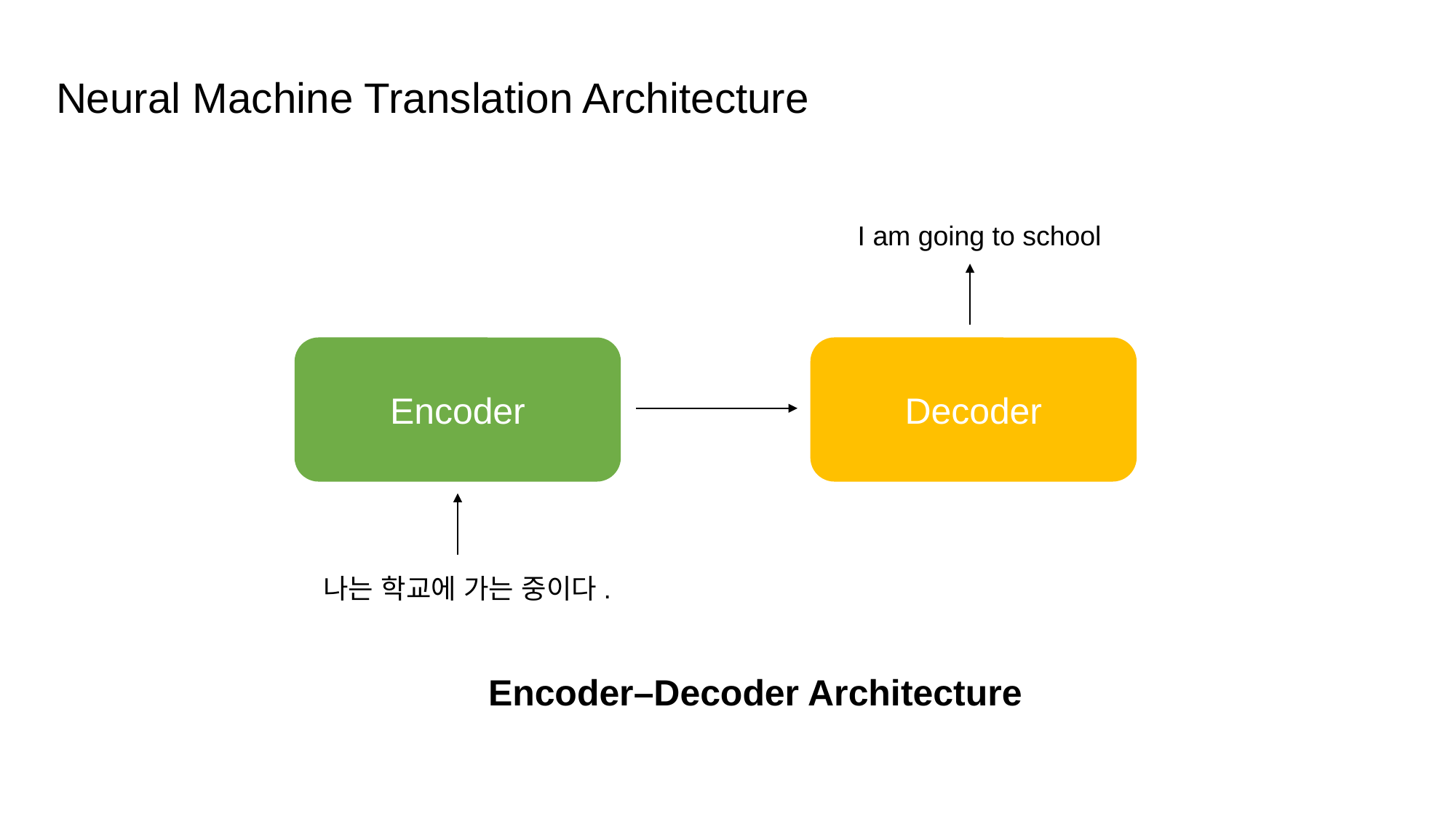

Neural Machine Translation Architecture
I am going to school
Encoder
Decoder
나는 학교에 가는 중이다.
Encoder–Decoder Architecture